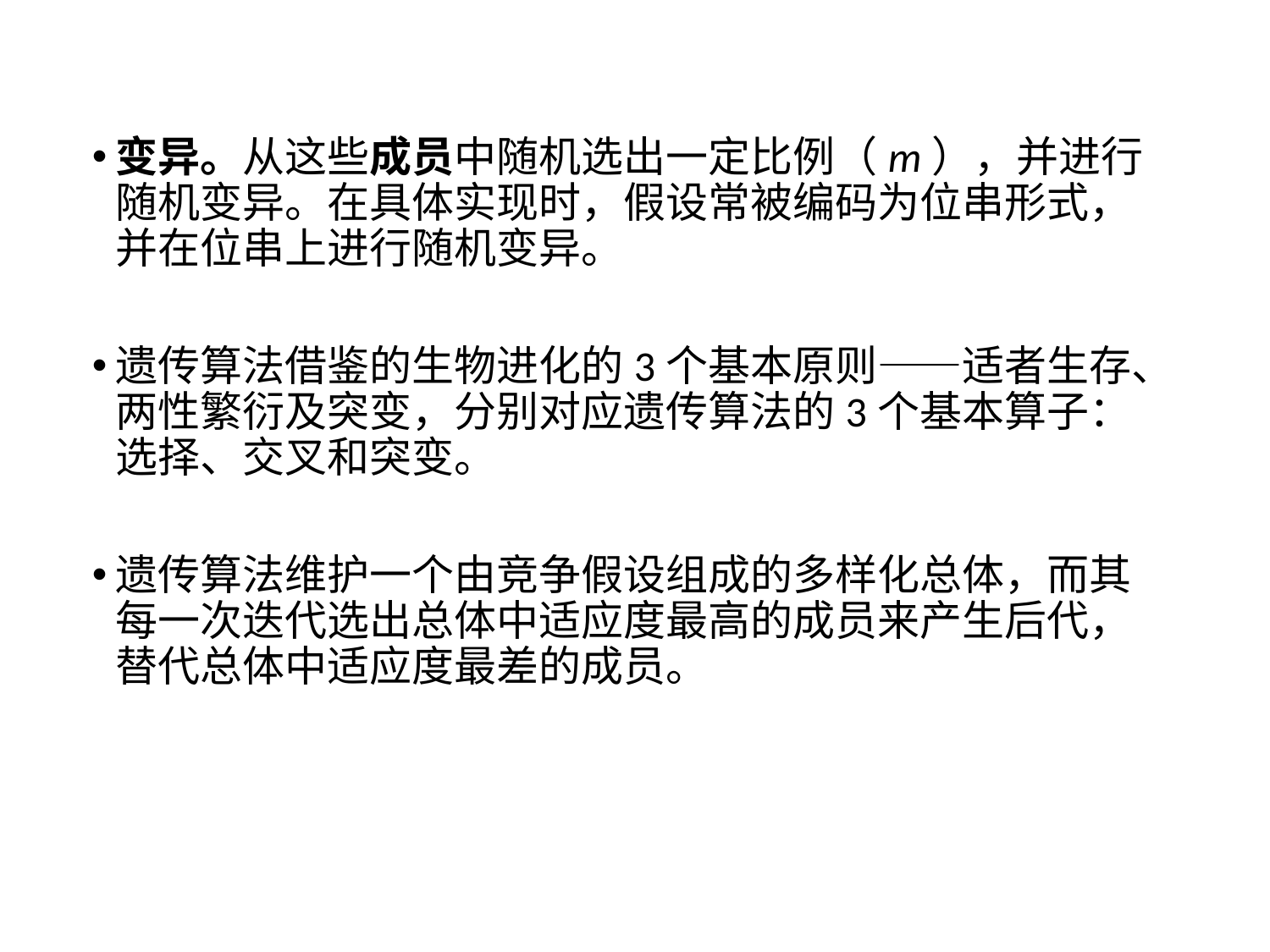

4.4主要类型
变异。从这些成员中随机选出一定比例（m），并进行随机变异。在具体实现时，假设常被编码为位串形式，并在位串上进行随机变异。

遗传算法借鉴的生物进化的3个基本原则——适者生存、两性繁衍及突变，分别对应遗传算法的3个基本算子：选择、交叉和突变。

遗传算法维护一个由竞争假设组成的多样化总体，而其每一次迭代选出总体中适应度最高的成员来产生后代，替代总体中适应度最差的成员。